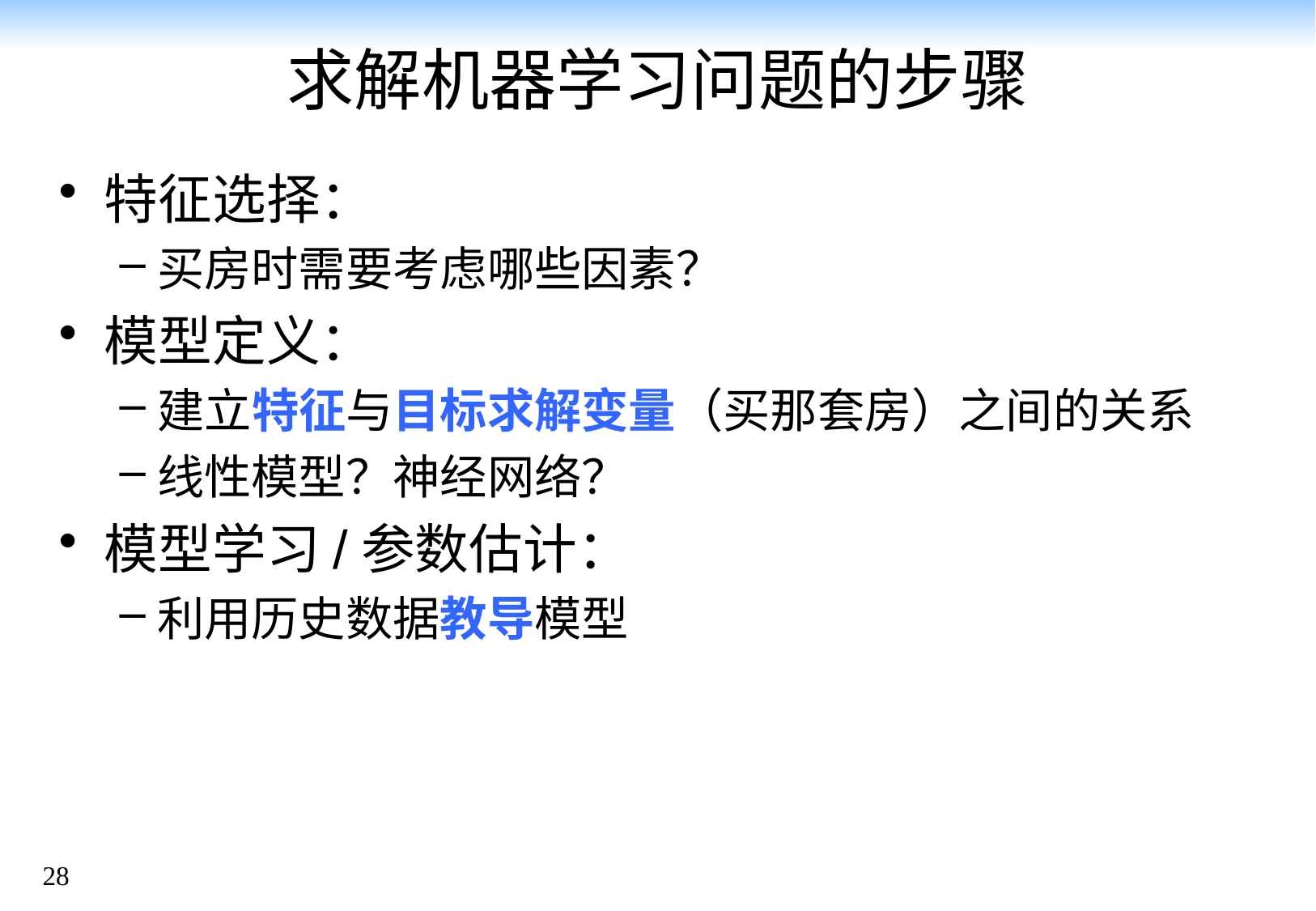

# 求解机器学习问题的步骤
特征选择：
买房时需要考虑哪些因素？
模型定义：
建立特征与目标求解变量（买那套房）之间的关系
线性模型？神经网络？
模型学习/参数估计：
利用历史数据教导模型